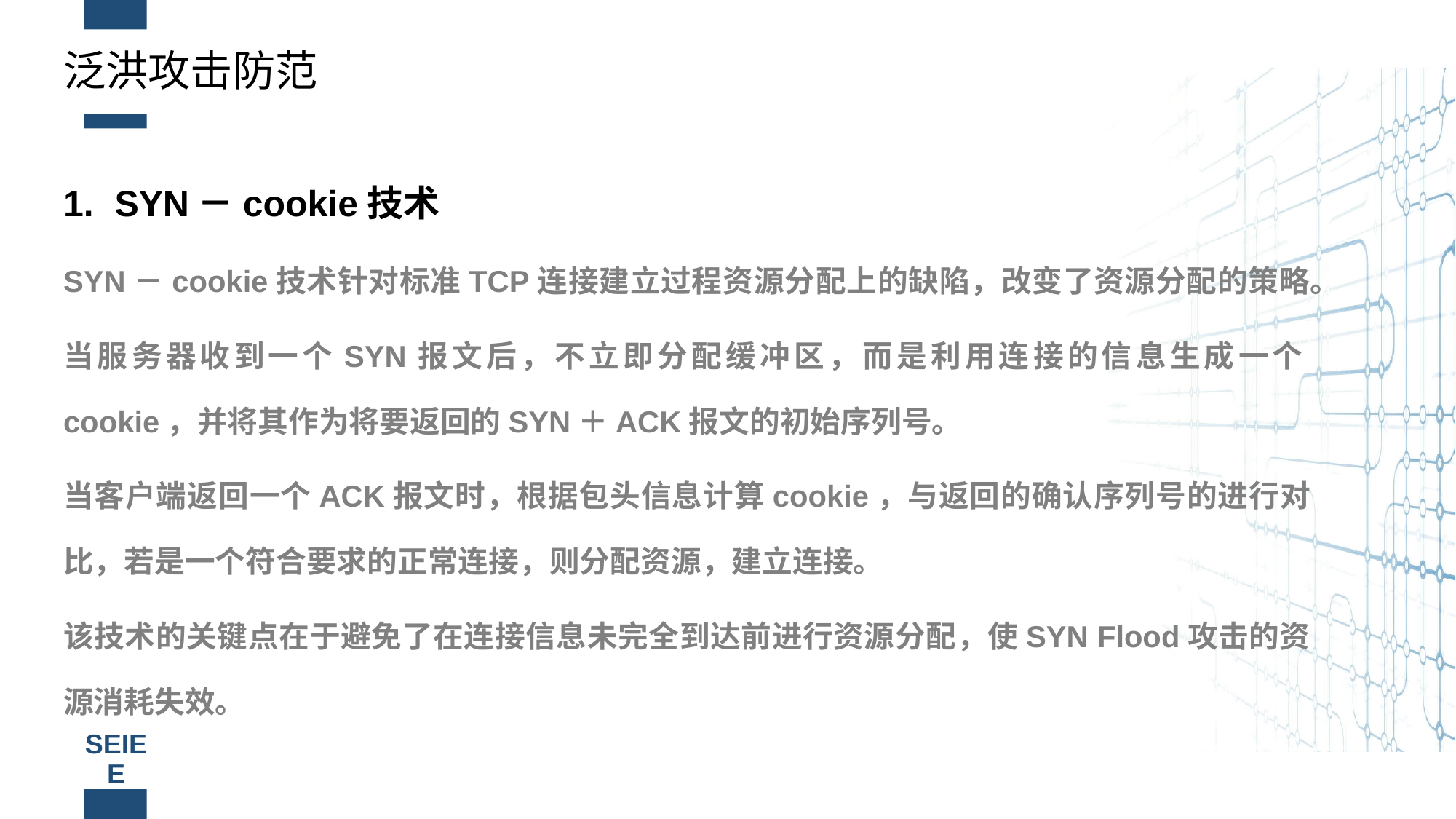

泛洪攻击防范
 SYN－cookie技术
SYN－cookie技术针对标准TCP连接建立过程资源分配上的缺陷，改变了资源分配的策略。
当服务器收到一个SYN报文后，不立即分配缓冲区，而是利用连接的信息生成一个cookie，并将其作为将要返回的SYN＋ACK报文的初始序列号。
当客户端返回一个ACK报文时，根据包头信息计算cookie，与返回的确认序列号的进行对比，若是一个符合要求的正常连接，则分配资源，建立连接。
该技术的关键点在于避免了在连接信息未完全到达前进行资源分配，使SYN Flood攻击的资源消耗失效。